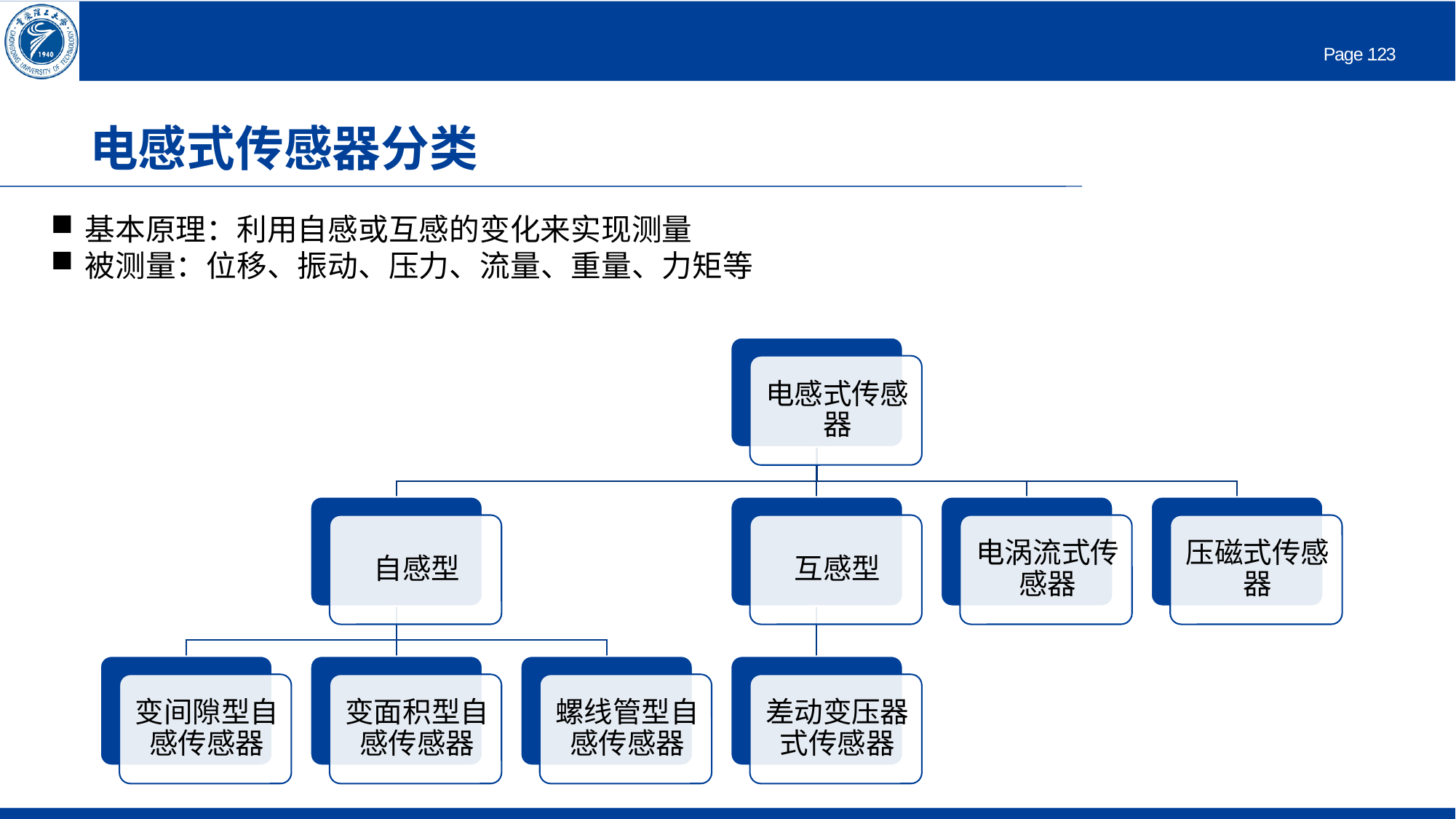

# 电感式传感器分类
基本原理：利用自感或互感的变化来实现测量
被测量：位移、振动、压力、流量、重量、力矩等
电感式传感器
自感型
变间隙型自感传感器
变面积型自感传感器
螺线管型自感传感器
互感型
差动变压器式传感器
电涡流式传感器
压磁式传感器